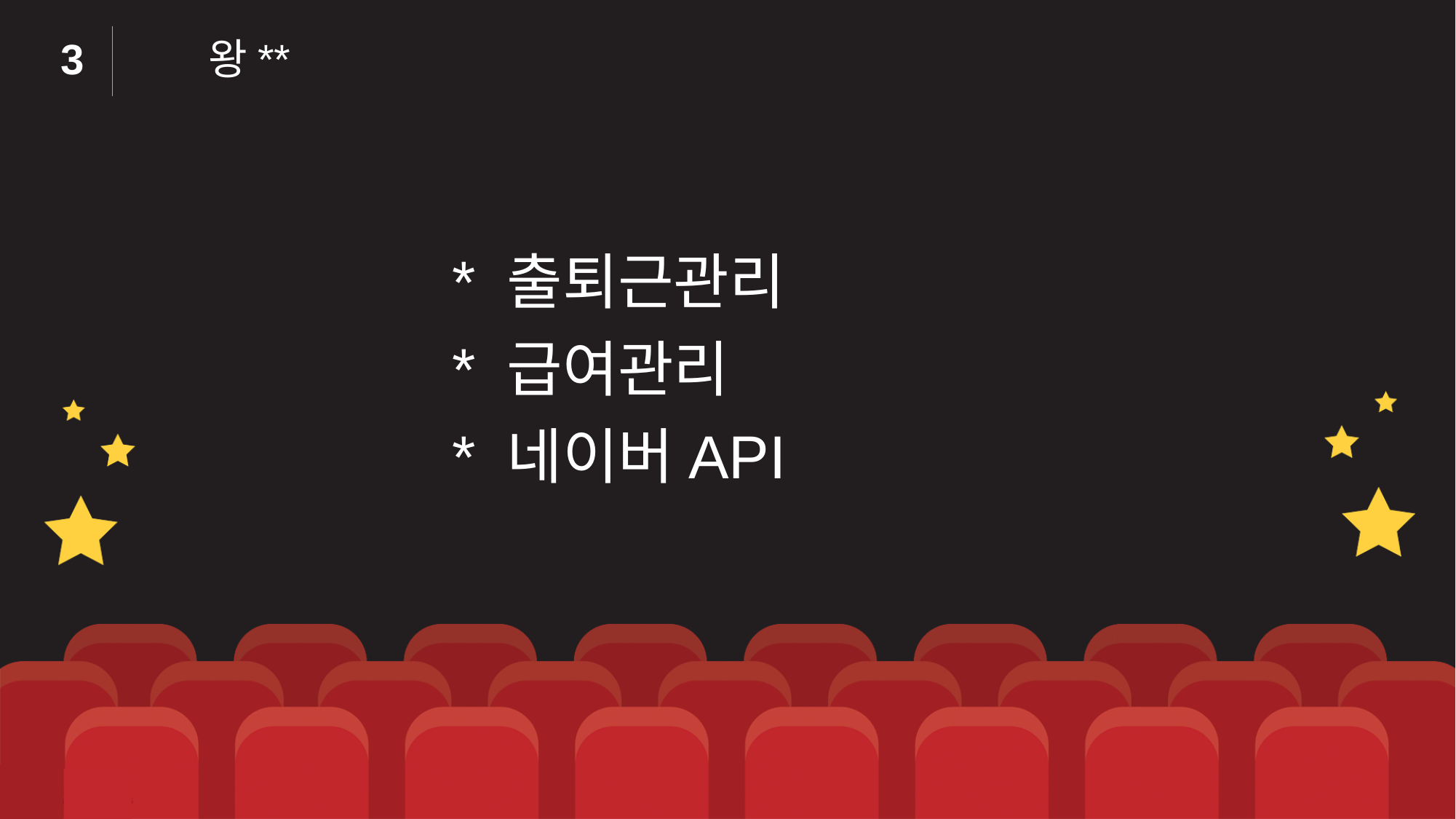

왕**
3
* 출퇴근관리
* 급여관리
* 네이버API